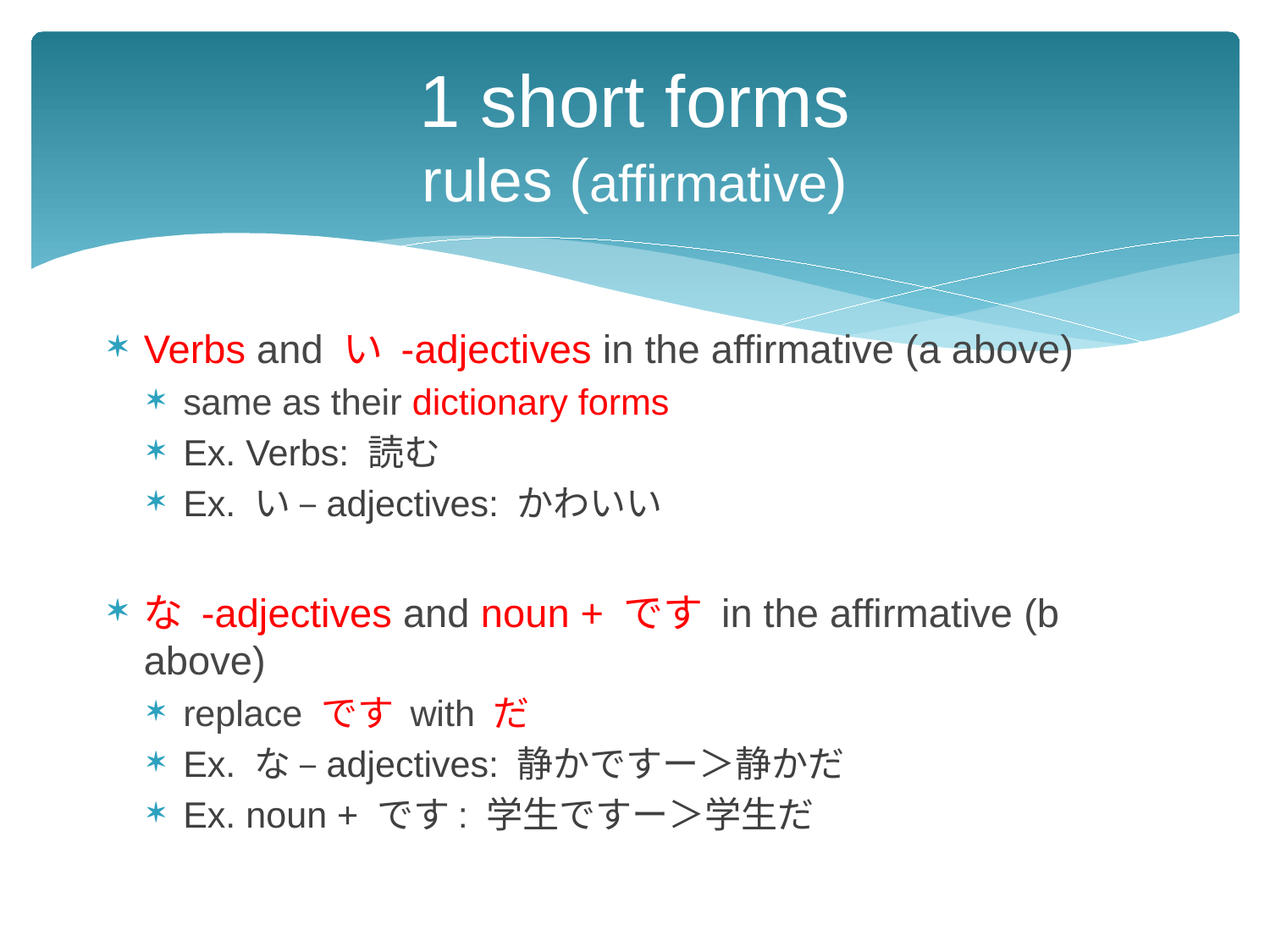

# 1 short forms rules (affirmative)
Verbs and い -adjectives in the affirmative (a above)
same as their dictionary forms
Ex. Verbs: 読む
Ex. い –adjectives: かわいい

な -adjectives and noun + です in the affirmative (b above)
replace です with だ
Ex. な –adjectives: 静かですー＞静かだ
Ex. noun + です: 学生ですー＞学生だ